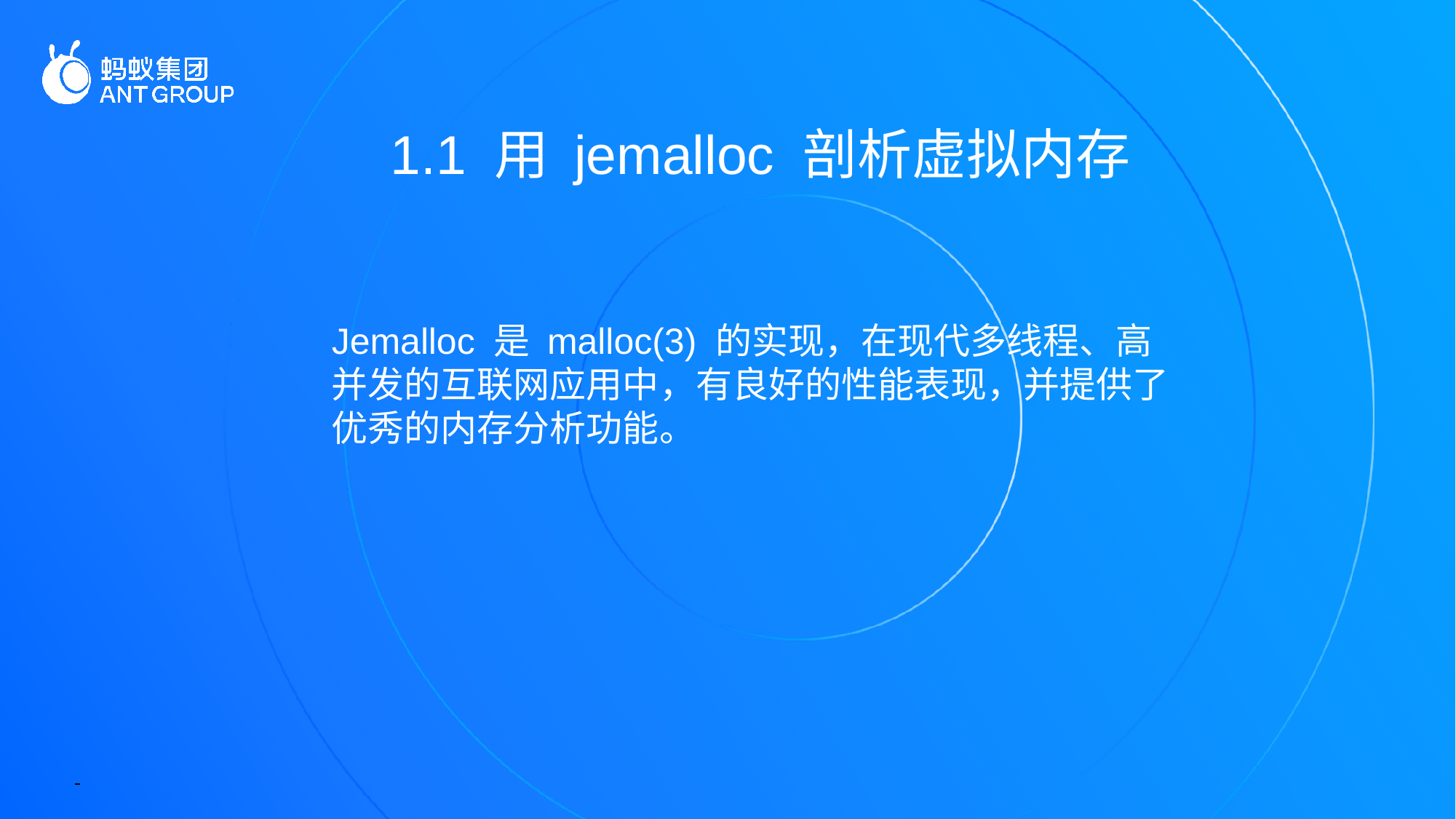

1.1 用 jemalloc 剖析虚拟内存
Jemalloc 是 malloc(3) 的实现，在现代多线程、高并发的互联网应用中，有良好的性能表现，并提供了优秀的内存分析功能。